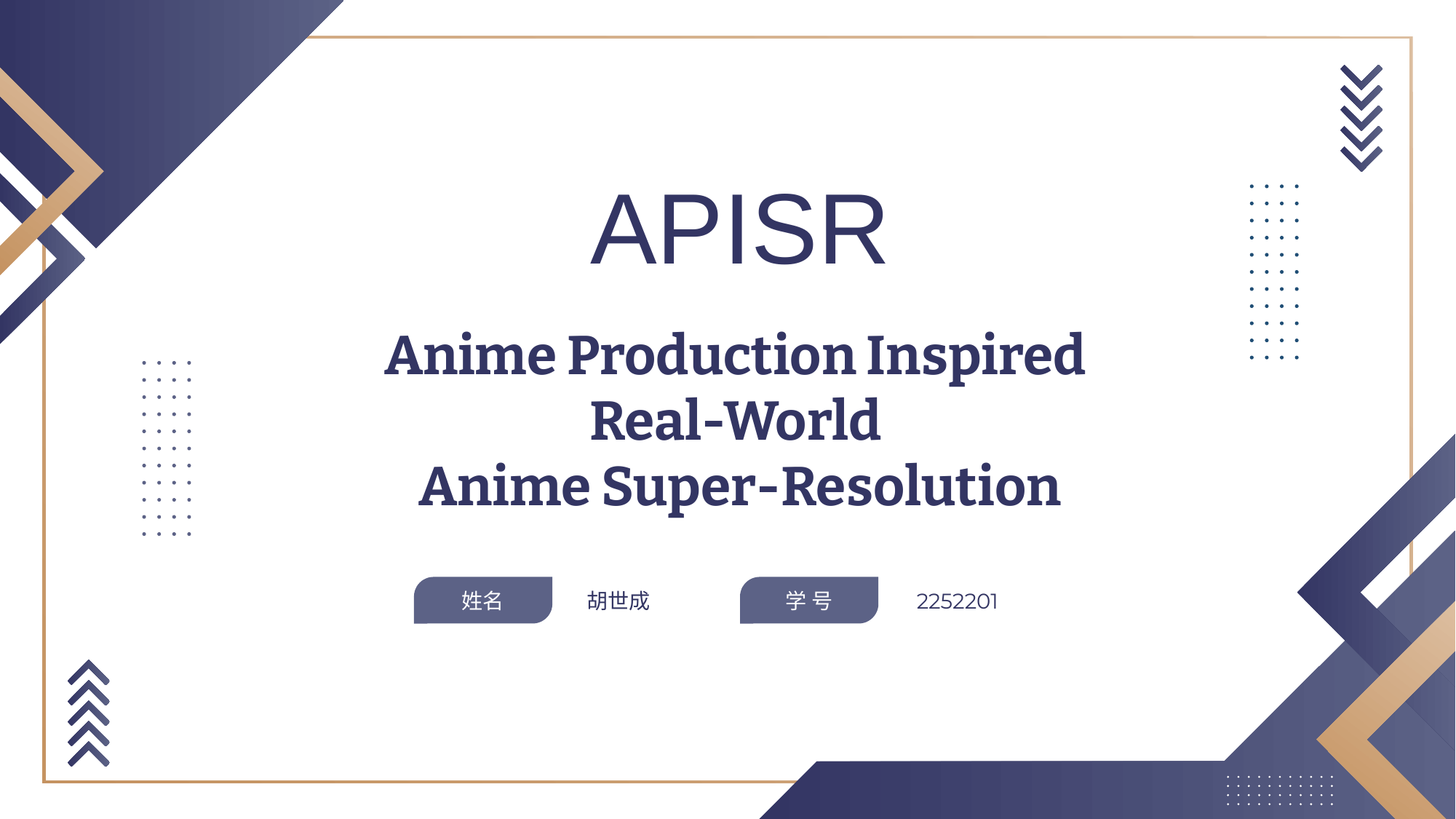

APISR

Anime Production Inspired
Real-World
Anime Super-Resolution

姓名
胡世成
学 号
2252201